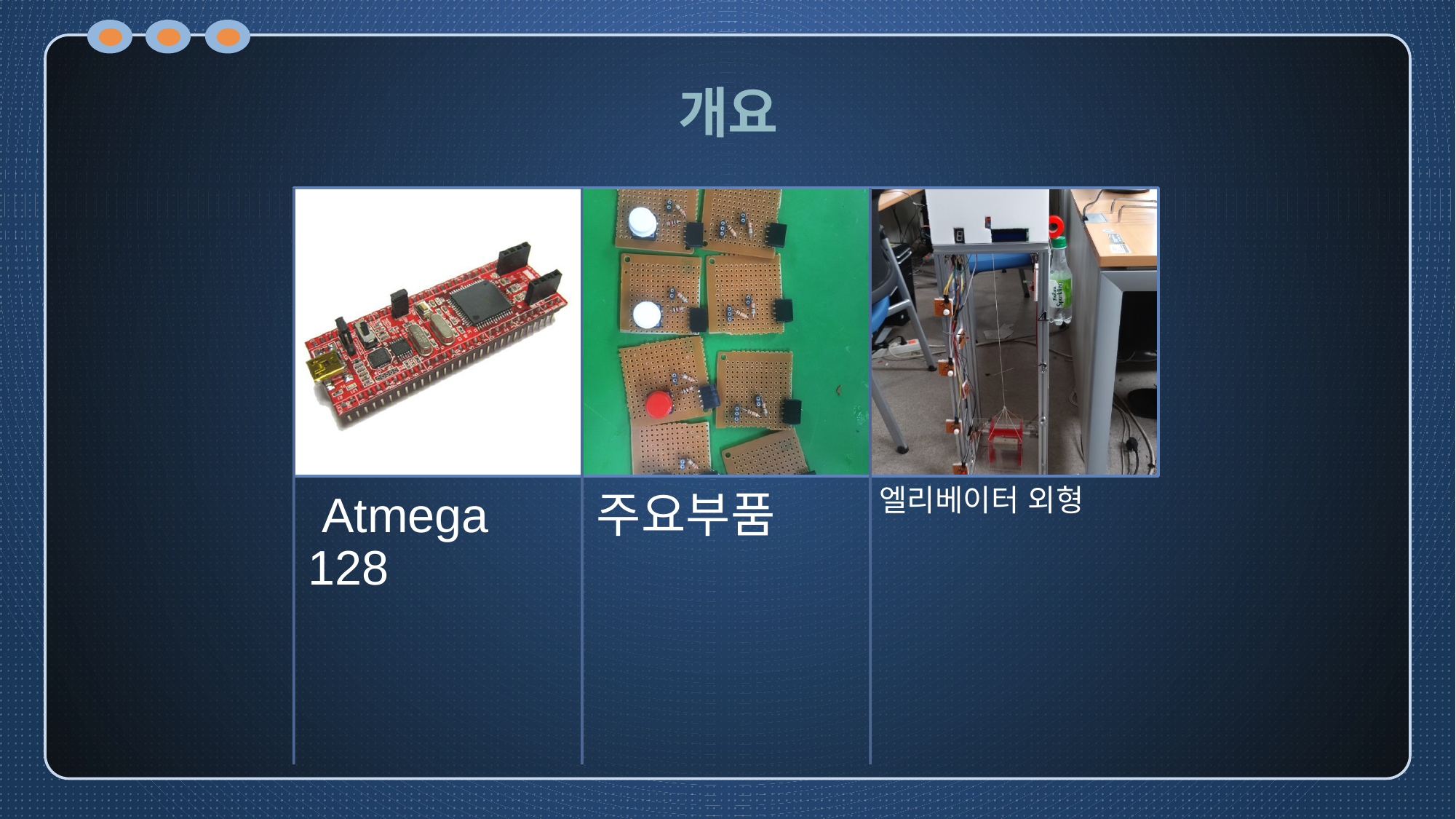

# 개요
 Atmega 128
주요부품
엘리베이터 외형